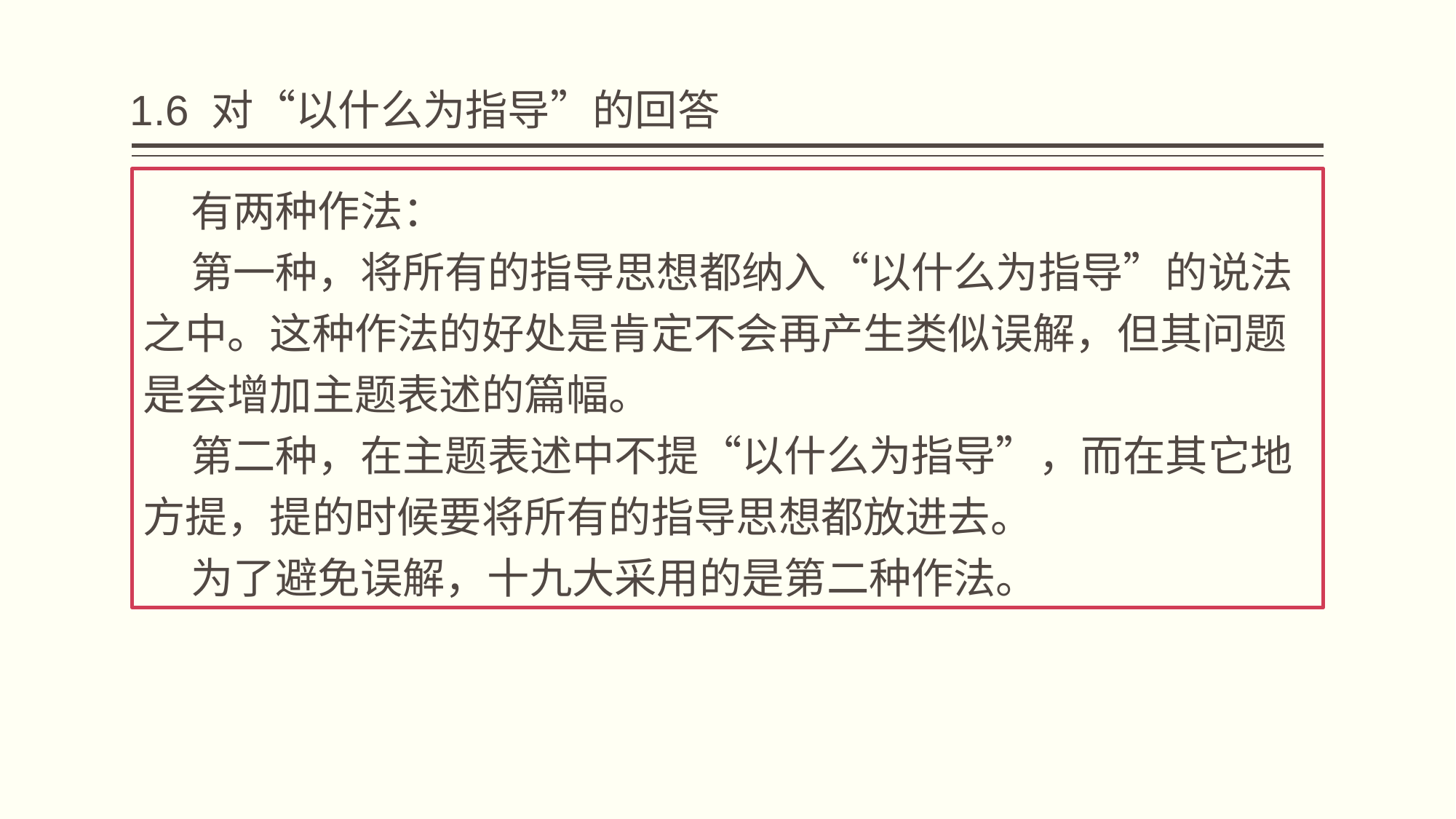

# 1.6 对“以什么为指导”的回答
    有两种作法：
    第一种，将所有的指导思想都纳入“以什么为指导”的说法之中。这种作法的好处是肯定不会再产生类似误解，但其问题是会增加主题表述的篇幅。
    第二种，在主题表述中不提“以什么为指导”，而在其它地方提，提的时候要将所有的指导思想都放进去。
    为了避免误解，十九大采用的是第二种作法。